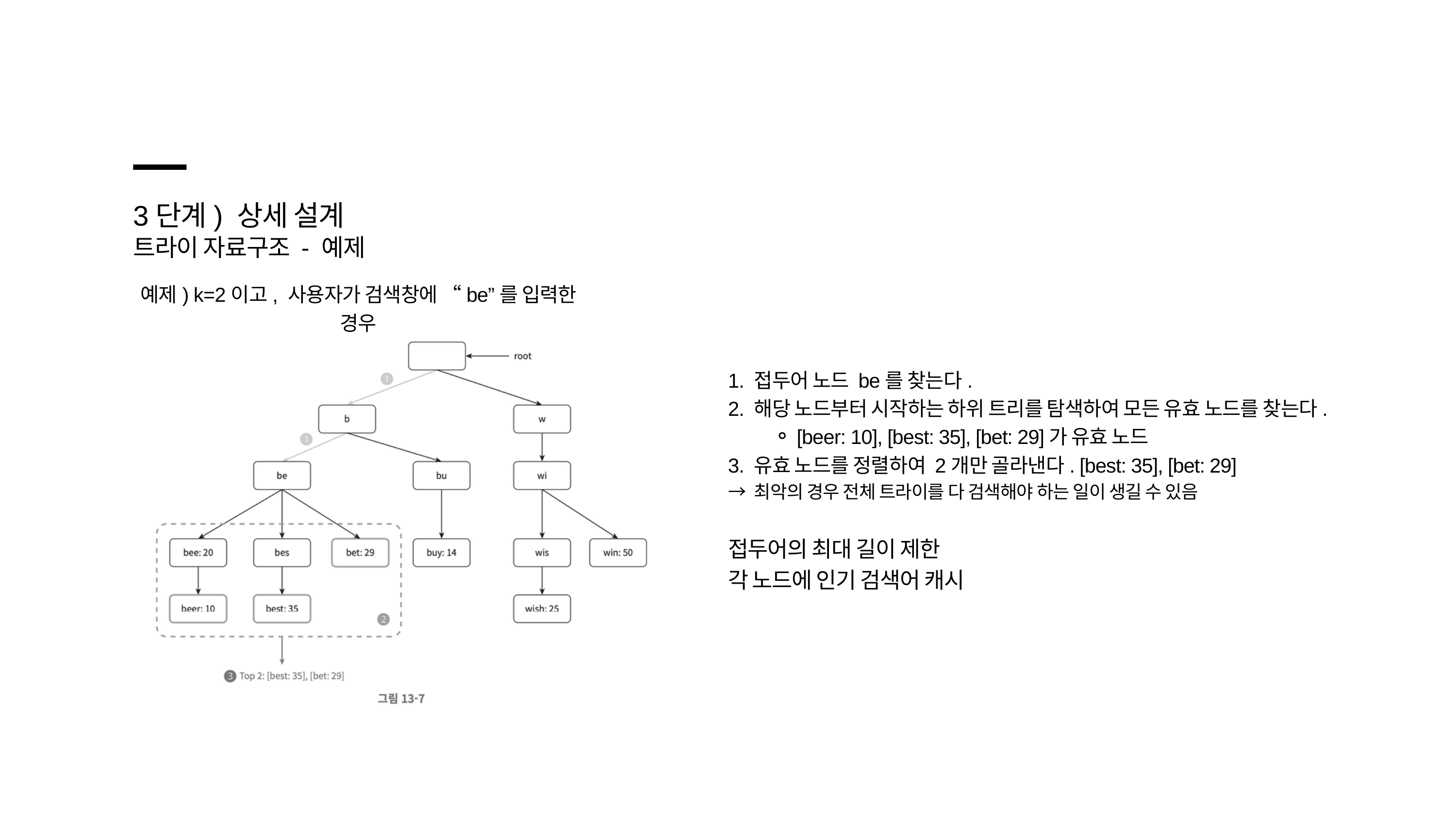

3단계) 상세 설계
트라이 자료구조 - 예제
예제) k=2이고, 사용자가 검색창에 “be”를 입력한 경우

1. 접두어 노드 be를 찾는다.
2. 해당 노드부터 시작하는 하위 트리를 탐색하여 모든 유효 노드를 찾는다.
[beer: 10], [best: 35], [bet: 29]가 유효 노드
3. 유효 노드를 정렬하여 2개만 골라낸다. [best: 35], [bet: 29]
→ 최악의 경우 전체 트라이를 다 검색해야 하는 일이 생길 수 있음

접두어의 최대 길이 제한
각 노드에 인기 검색어 캐시